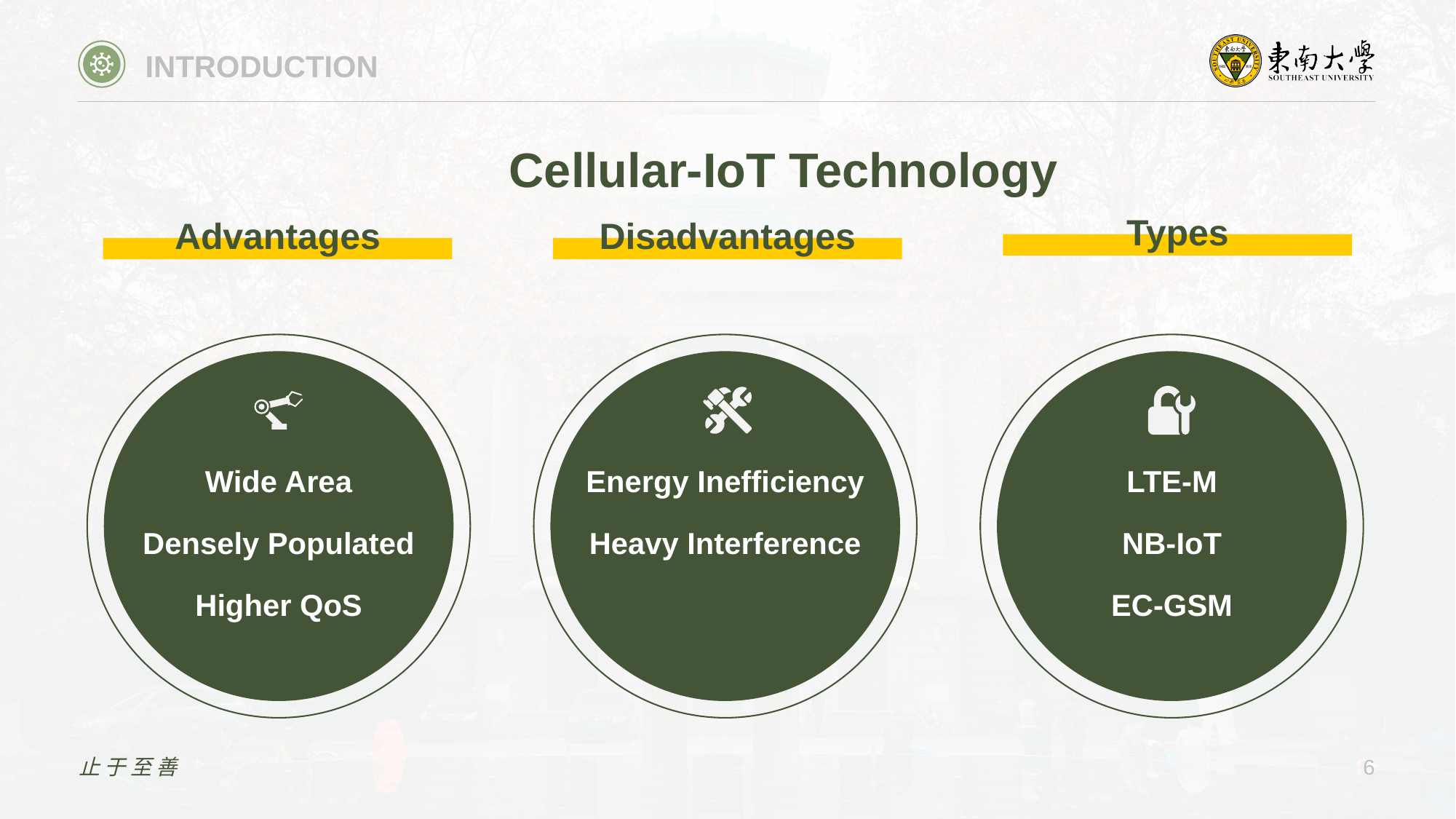

INTRODUCTION
Cellular-IoT Technology
Types
Advantages
Disadvantages

 Wide Area
Energy Inefﬁciency
LTE-M
Densely Populated
Heavy Interference
NB-IoT
Higher QoS
EC-GSM
止于至善
6